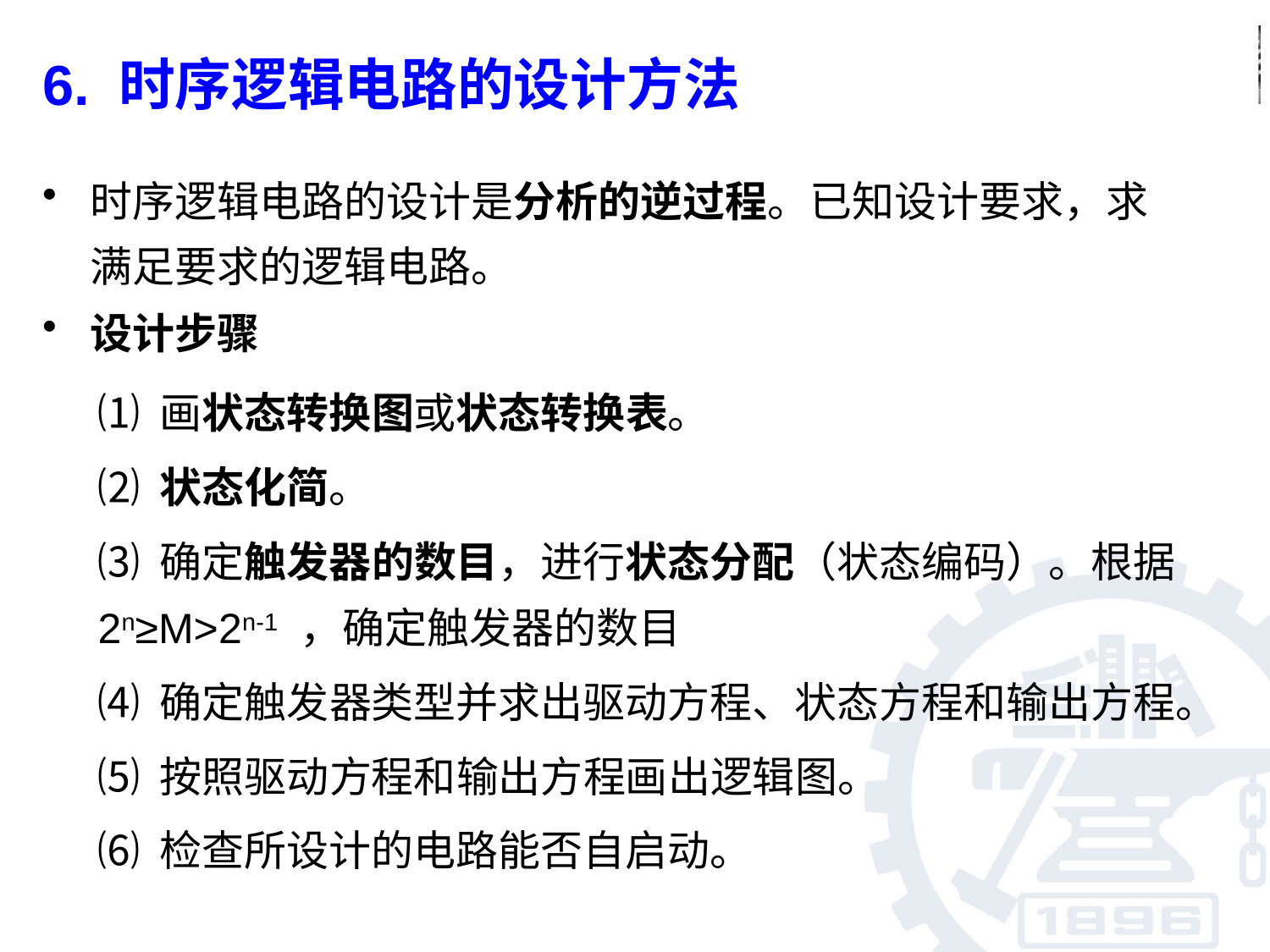

6. 时序逻辑电路的设计方法
时序逻辑电路的设计是分析的逆过程。已知设计要求，求满足要求的逻辑电路。
设计步骤
⑴ 画状态转换图或状态转换表。
⑵ 状态化简。
⑶ 确定触发器的数目，进行状态分配（状态编码）。根据2n≥M>2n-1 ，确定触发器的数目
⑷ 确定触发器类型并求出驱动方程、状态方程和输出方程。
⑸ 按照驱动方程和输出方程画出逻辑图。
⑹ 检查所设计的电路能否自启动。